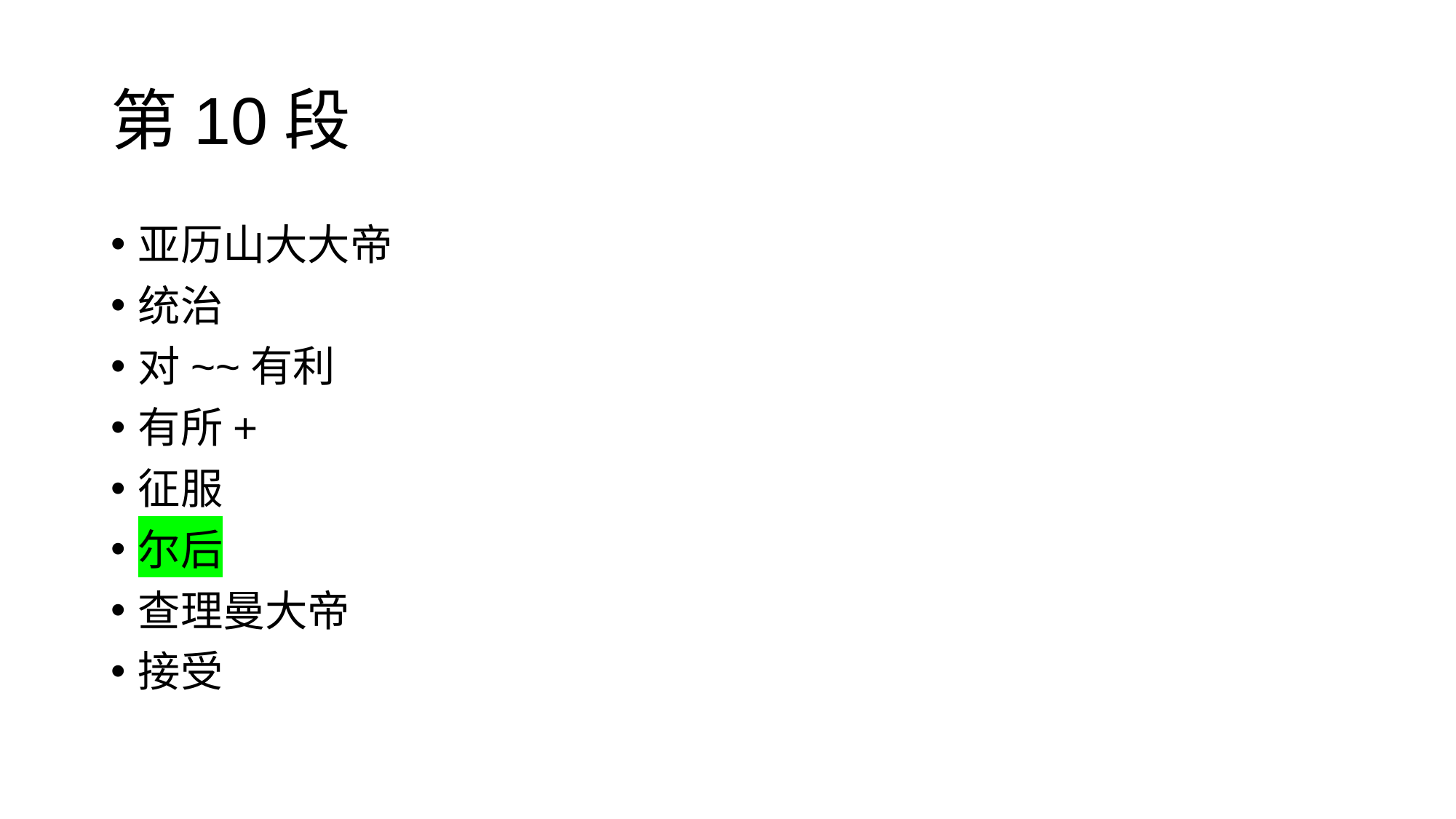

# 第10段
亚历山大大帝
统治
对~~有利
有所+
征服
尔后
查理曼大帝
接受